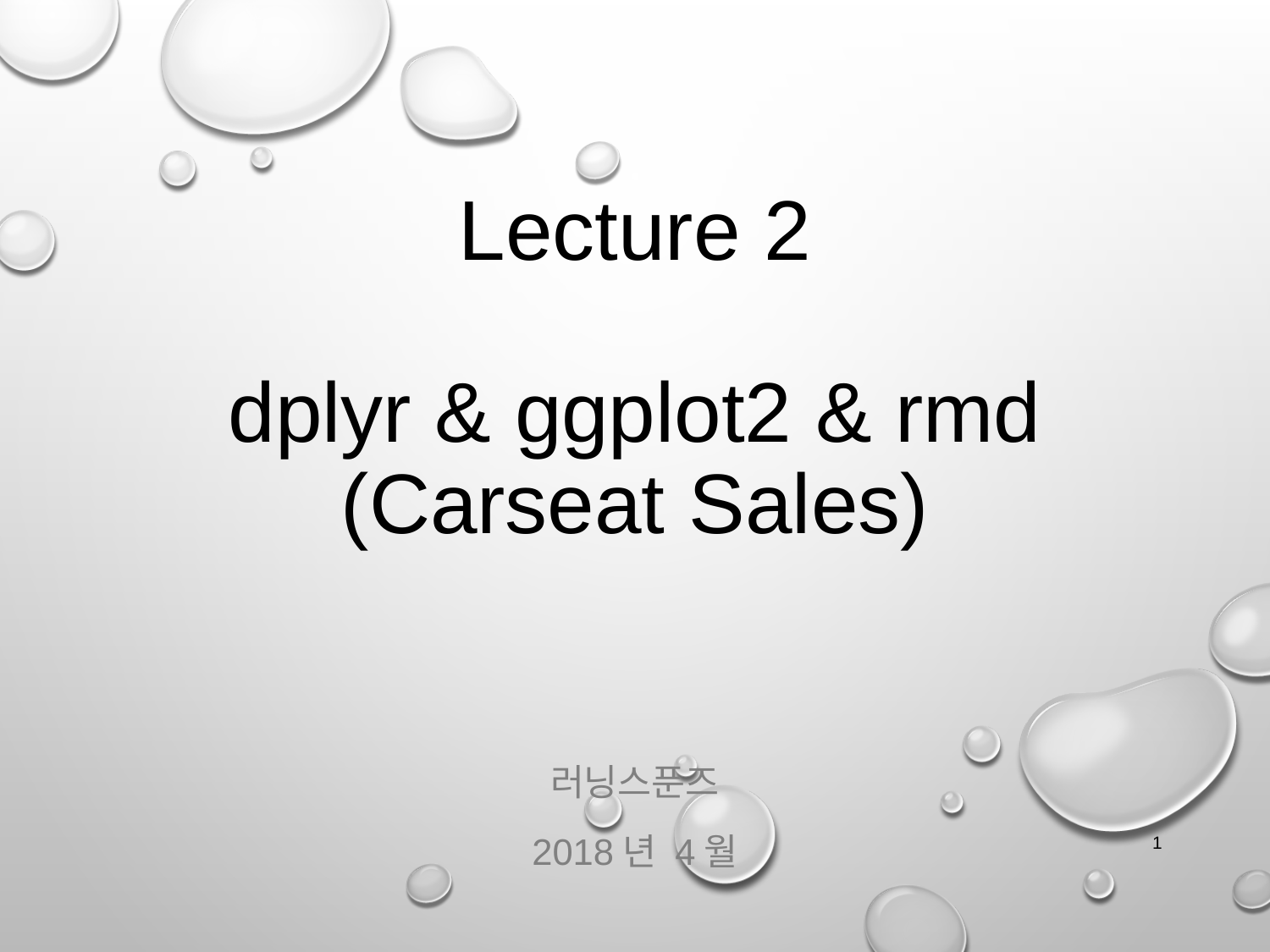

# Lecture 2 dplyr & ggplot2 & rmd (Carseat Sales)
러닝스푼즈
2018년 4월
1